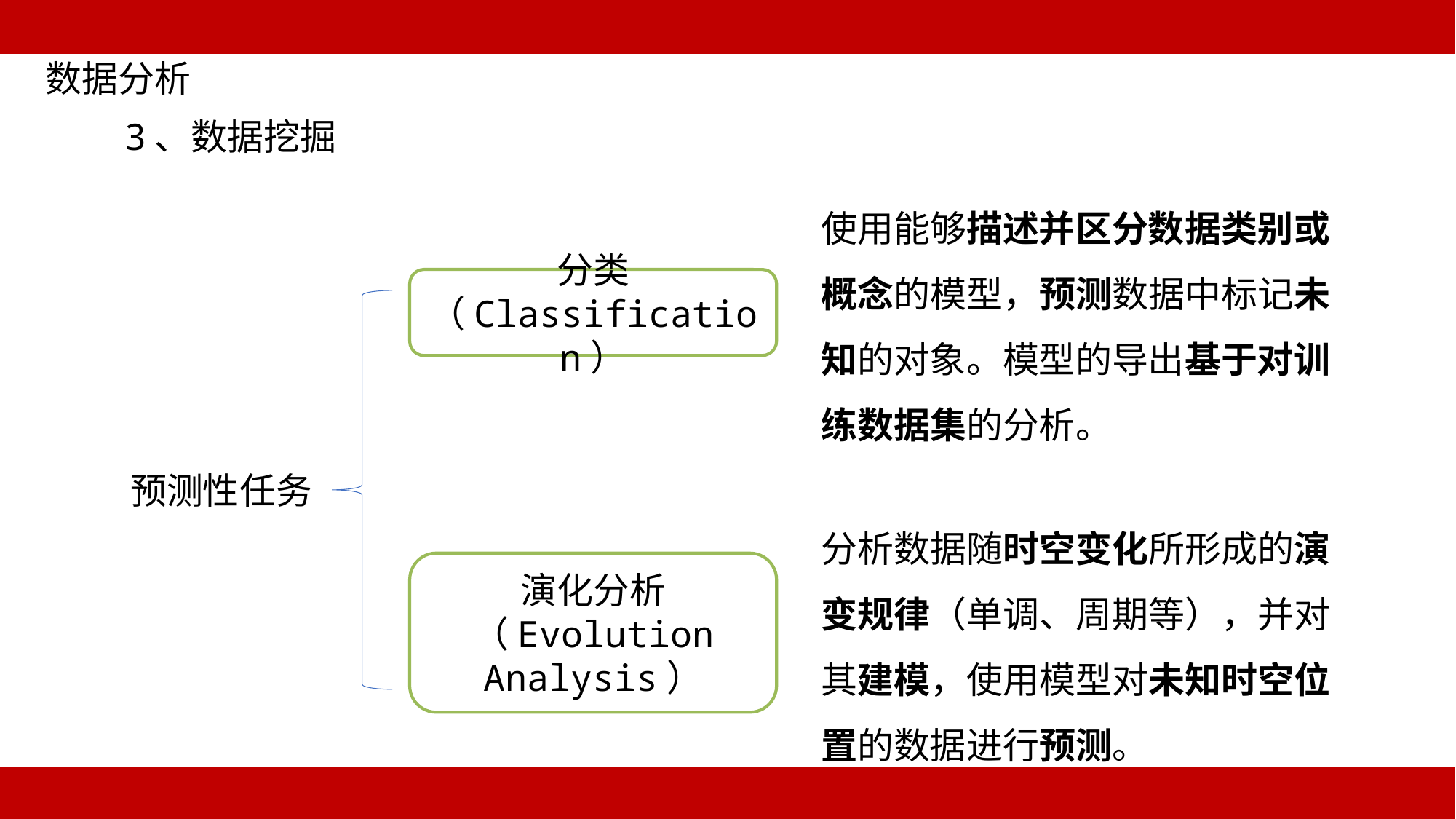

数据分析
3、数据挖掘
使用能够描述并区分数据类别或概念的模型，预测数据中标记未知的对象。模型的导出基于对训练数据集的分析。
分类
（Classification）

预测性任务
分析数据随时空变化所形成的演变规律（单调、周期等），并对其建模，使用模型对未知时空位置的数据进行预测。
演化分析
（Evolution Analysis）